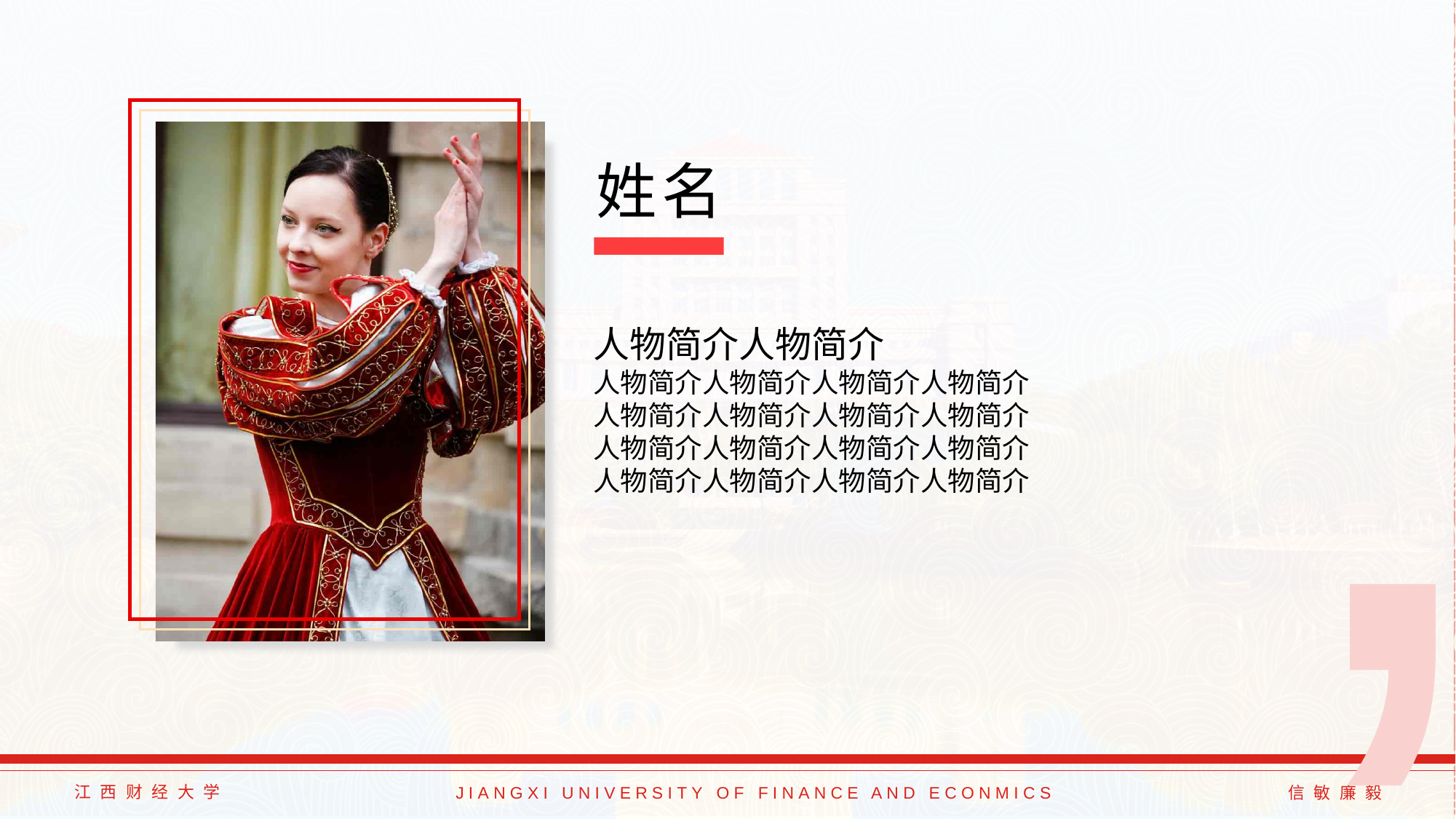

人物介绍版式1（适于图片质量高时使用）

姓名

人物简介人物简介
人物简介人物简介人物简介人物简介人物简介人物简介人物简介人物简介人物简介人物简介人物简介人物简介人物简介人物简介人物简介人物简介

”